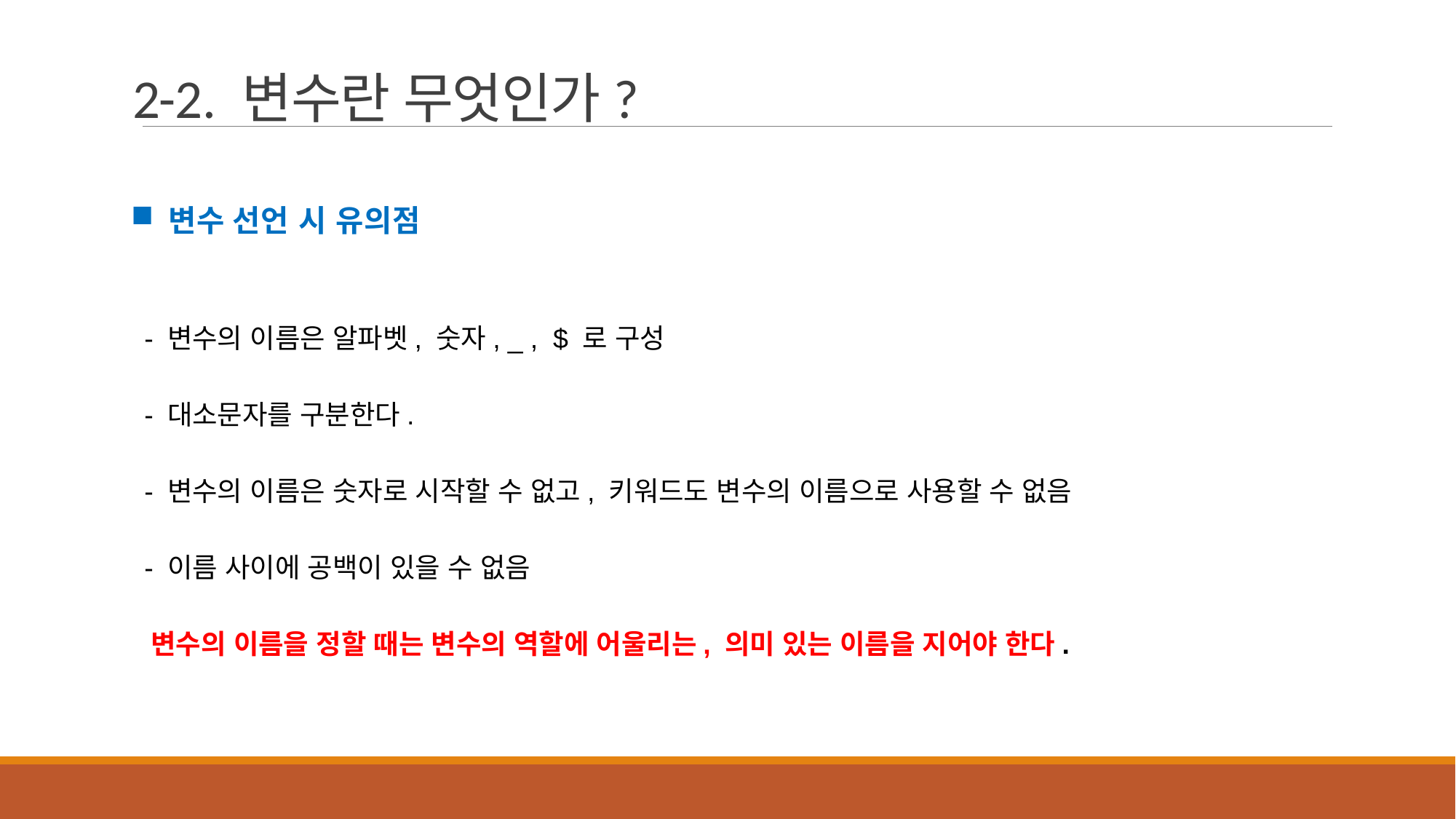

2-2. 변수란 무엇인가?
변수 선언 시 유의점

 - 변수의 이름은 알파벳, 숫자, _ ,  $ 로 구성

 - 대소문자를 구분한다.

 - 변수의 이름은 숫자로 시작할 수 없고, 키워드도 변수의 이름으로 사용할 수 없음

 - 이름 사이에 공백이 있을 수 없음

 변수의 이름을 정할 때는 변수의 역할에 어울리는, 의미 있는 이름을 지어야 한다.